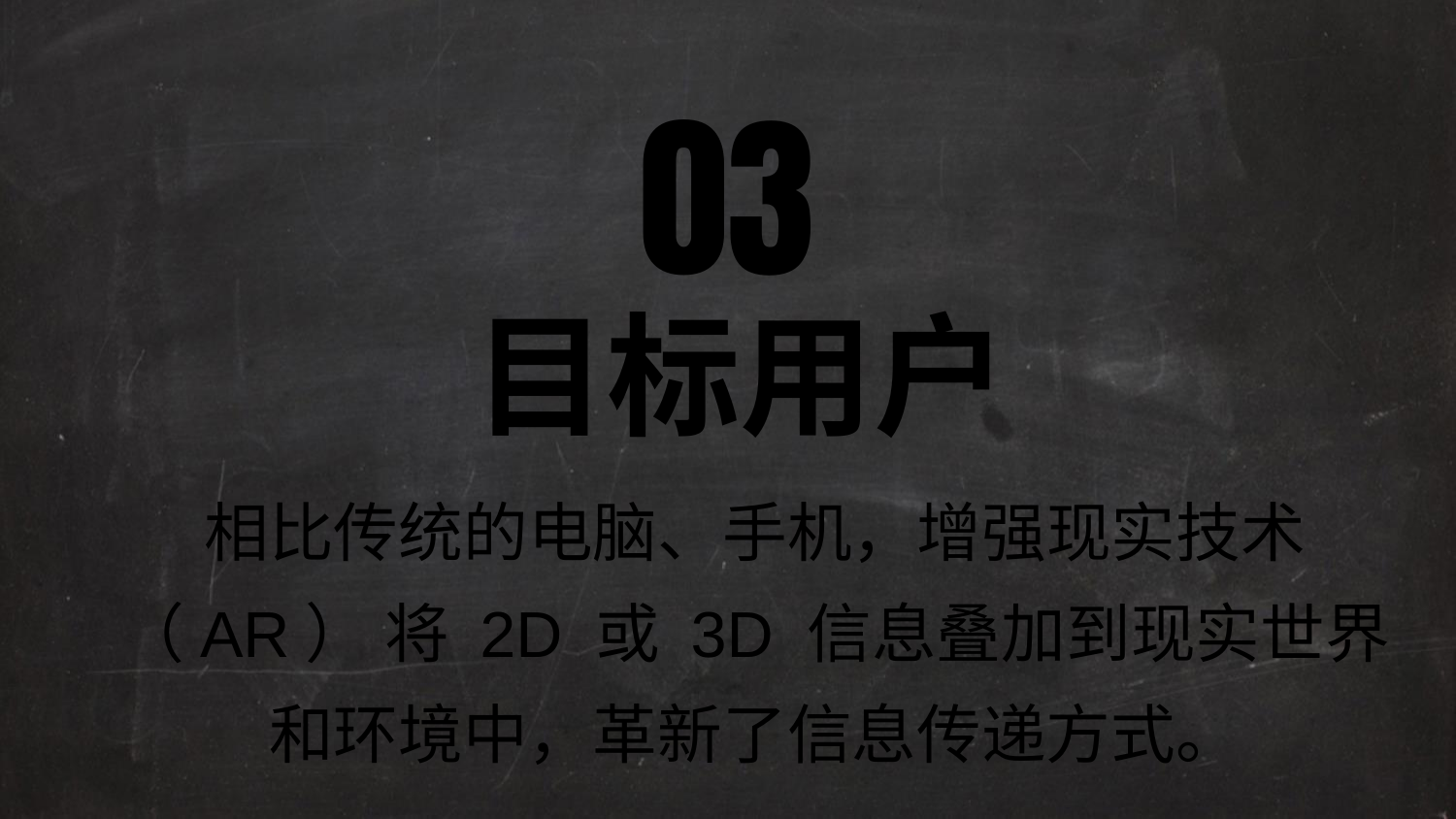

03
目标用户
相比传统的电脑、手机，增强现实技术（AR） 将 2D 或 3D 信息叠加到现实世界和环境中，革新了信息传递方式。